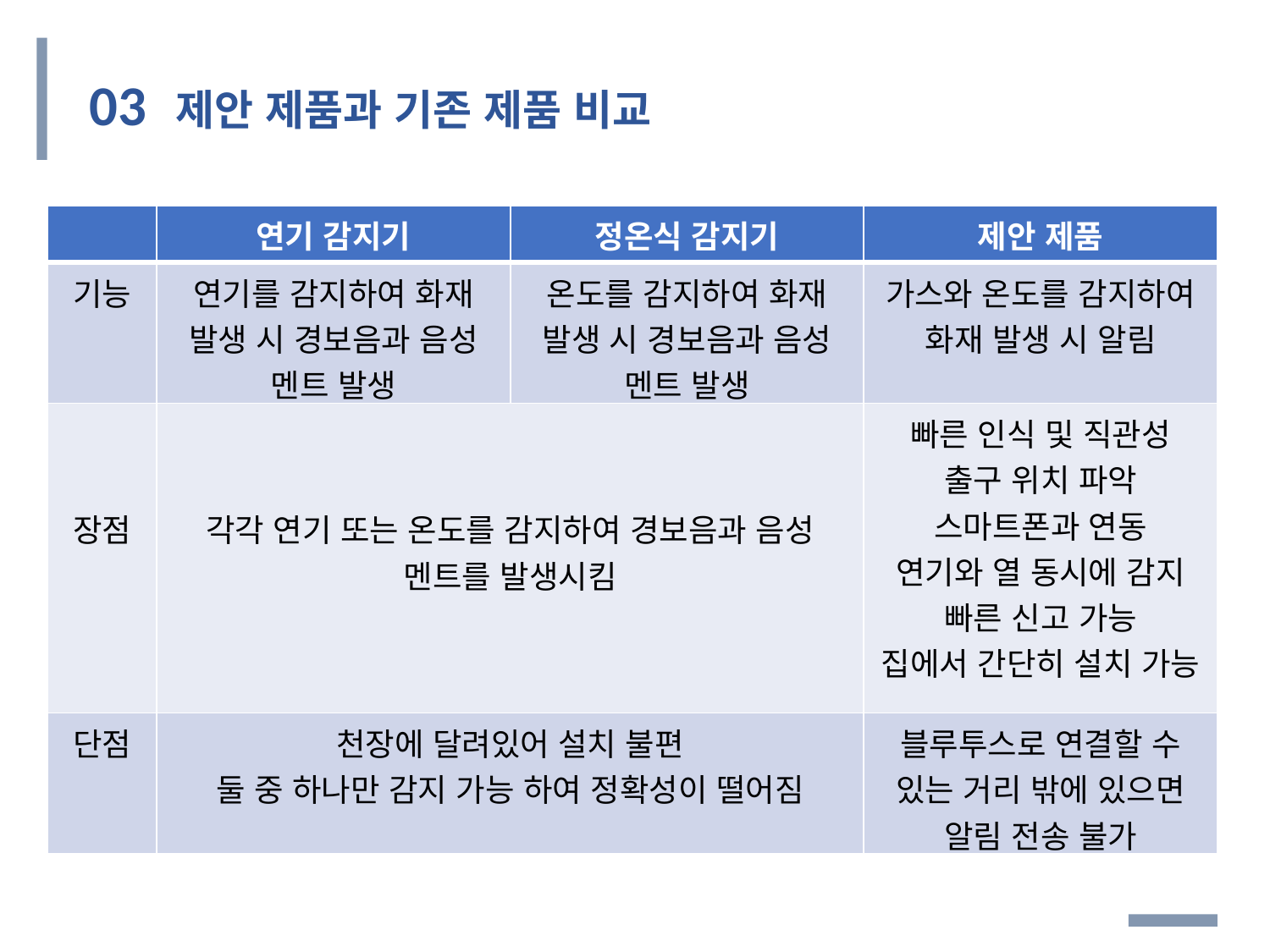

03  제안 제품과 기존 제품 비교
|  | 연기 감지기 | 정온식 감지기 | 제안 제품 |
| --- | --- | --- | --- |
| 기능 | 연기를 감지하여 화재 발생 시 경보음과 음성 멘트 발생 | 온도를 감지하여 화재 발생 시 경보음과 음성 멘트 발생 | 가스와 온도를 감지하여 화재 발생 시 알림 |
| 장점 | 각각 연기 또는 온도를 감지하여 경보음과 음성 멘트를 발생시킴 |  | 빠른 인식 및 직관성 출구 위치 파악 스마트폰과 연동 연기와 열 동시에 감지 빠른 신고 가능 집에서 간단히 설치 가능 |
| 단점 | 천장에 달려있어 설치 불편 둘 중 하나만 감지 가능 하여 정확성이 떨어짐 |  | 블루투스로 연결할 수 있는 거리 밖에 있으면 알림 전송 불가 |